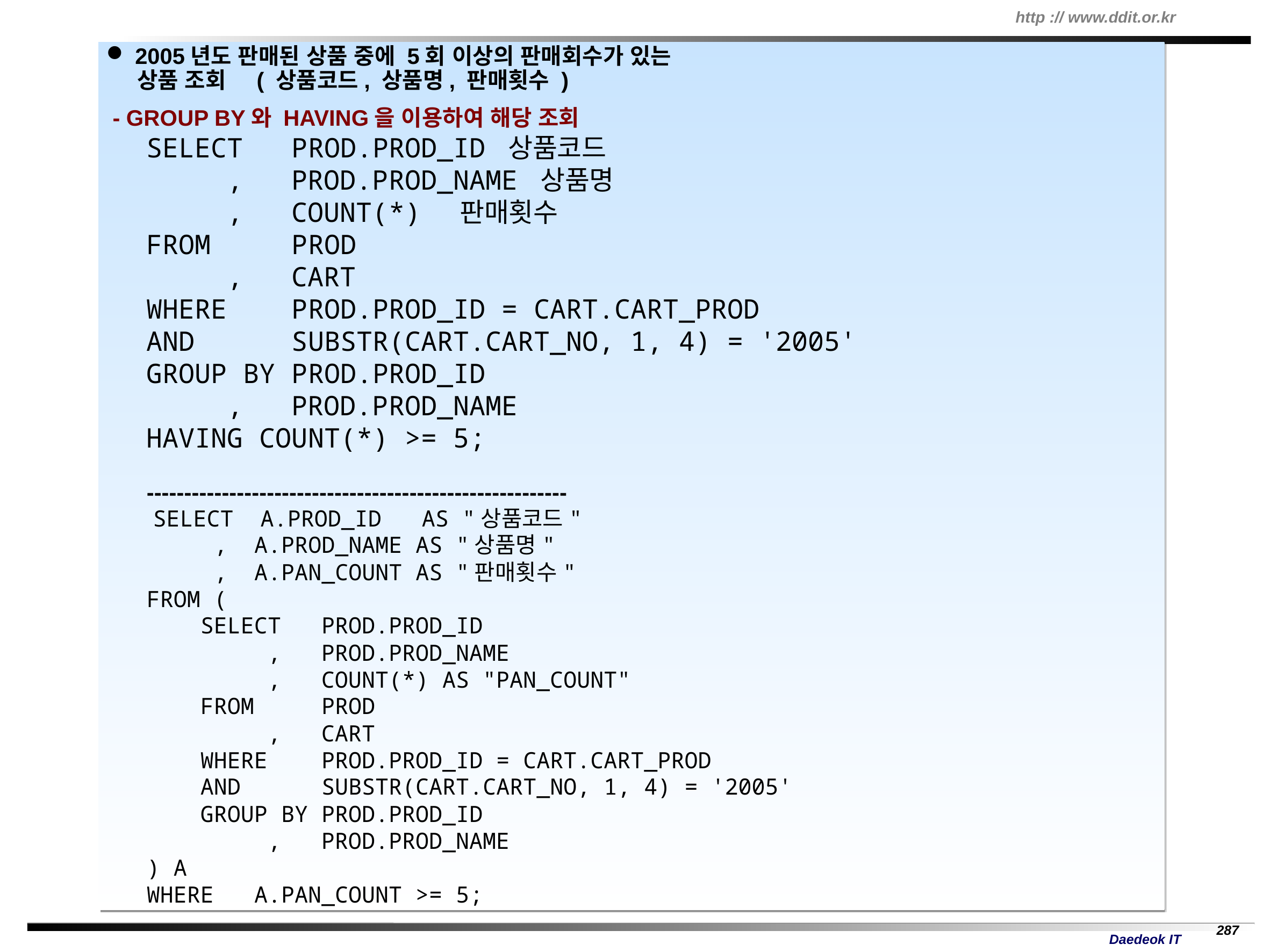

2005년도 판매된 상품 중에 5회 이상의 판매회수가 있는
    상품 조회    ( 상품코드, 상품명, 판매횟수 )

 - GROUP BY와 HAVING을 이용하여 해당 조회
SELECT   PROD.PROD_ID 상품코드
     ,   PROD.PROD_NAME 상품명
     ,   COUNT(*)  판매횟수
FROM     PROD
     ,   CART
WHERE    PROD.PROD_ID = CART.CART_PROD
AND      SUBSTR(CART.CART_NO, 1, 4) = '2005'
GROUP BY PROD.PROD_ID
     ,   PROD.PROD_NAME
HAVING COUNT(*) >= 5;

--------------------------------------------------------
 SELECT  A.PROD_ID   AS "상품코드"
     ,  A.PROD_NAME AS "상품명"
     ,  A.PAN_COUNT AS "판매횟수"
FROM (
    SELECT   PROD.PROD_ID
         ,   PROD.PROD_NAME
         ,   COUNT(*) AS "PAN_COUNT"
    FROM     PROD
         ,   CART
    WHERE    PROD.PROD_ID = CART.CART_PROD
    AND      SUBSTR(CART.CART_NO, 1, 4) = '2005'
    GROUP BY PROD.PROD_ID
         ,   PROD.PROD_NAME
) A
WHERE   A.PAN_COUNT >= 5;